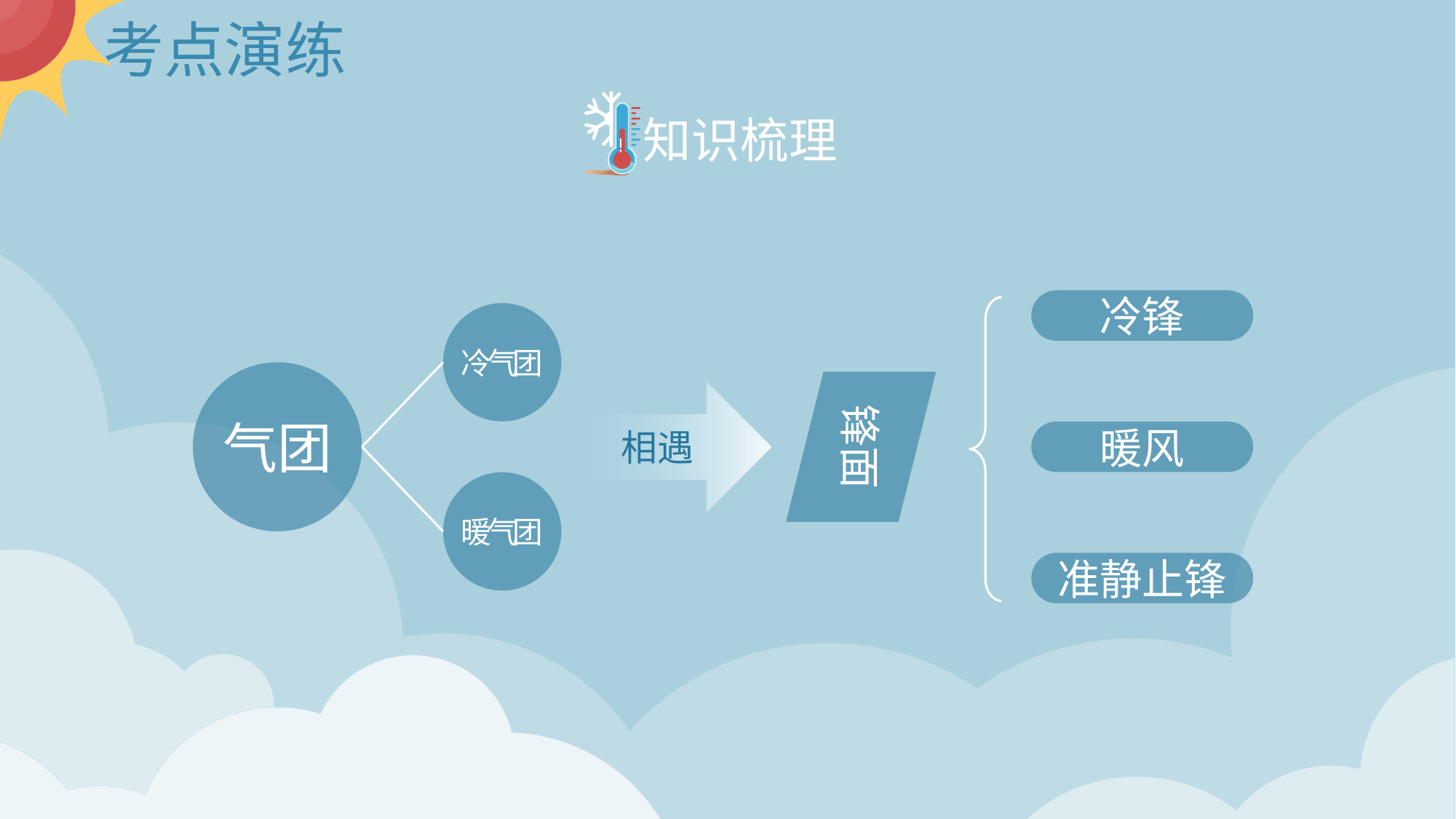

# 考点演练
知识梳理
冷锋

冷气团
气团
锋面
相遇
暖风
暖气团
准静止锋